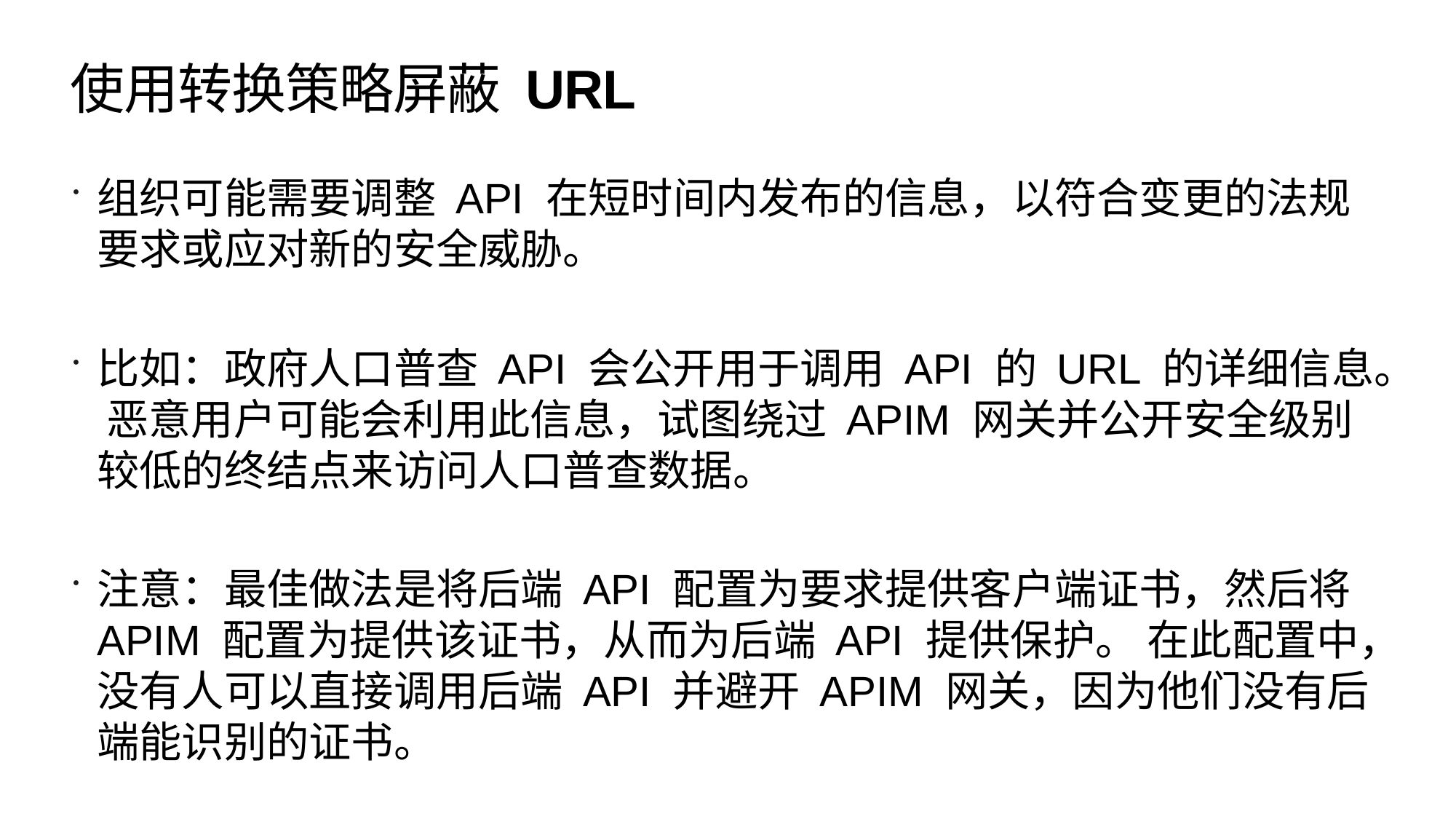

# 使用转换策略屏蔽 URL
组织可能需要调整 API 在短时间内发布的信息，以符合变更的法规要求或应对新的安全威胁。

比如：政府人口普查 API 会公开用于调用 API 的 URL 的详细信息。 恶意用户可能会利用此信息，试图绕过 APIM 网关并公开安全级别较低的终结点来访问人口普查数据。

注意：最佳做法是将后端 API 配置为要求提供客户端证书，然后将 APIM 配置为提供该证书，从而为后端 API 提供保护。 在此配置中，没有人可以直接调用后端 API 并避开 APIM 网关，因为他们没有后端能识别的证书。